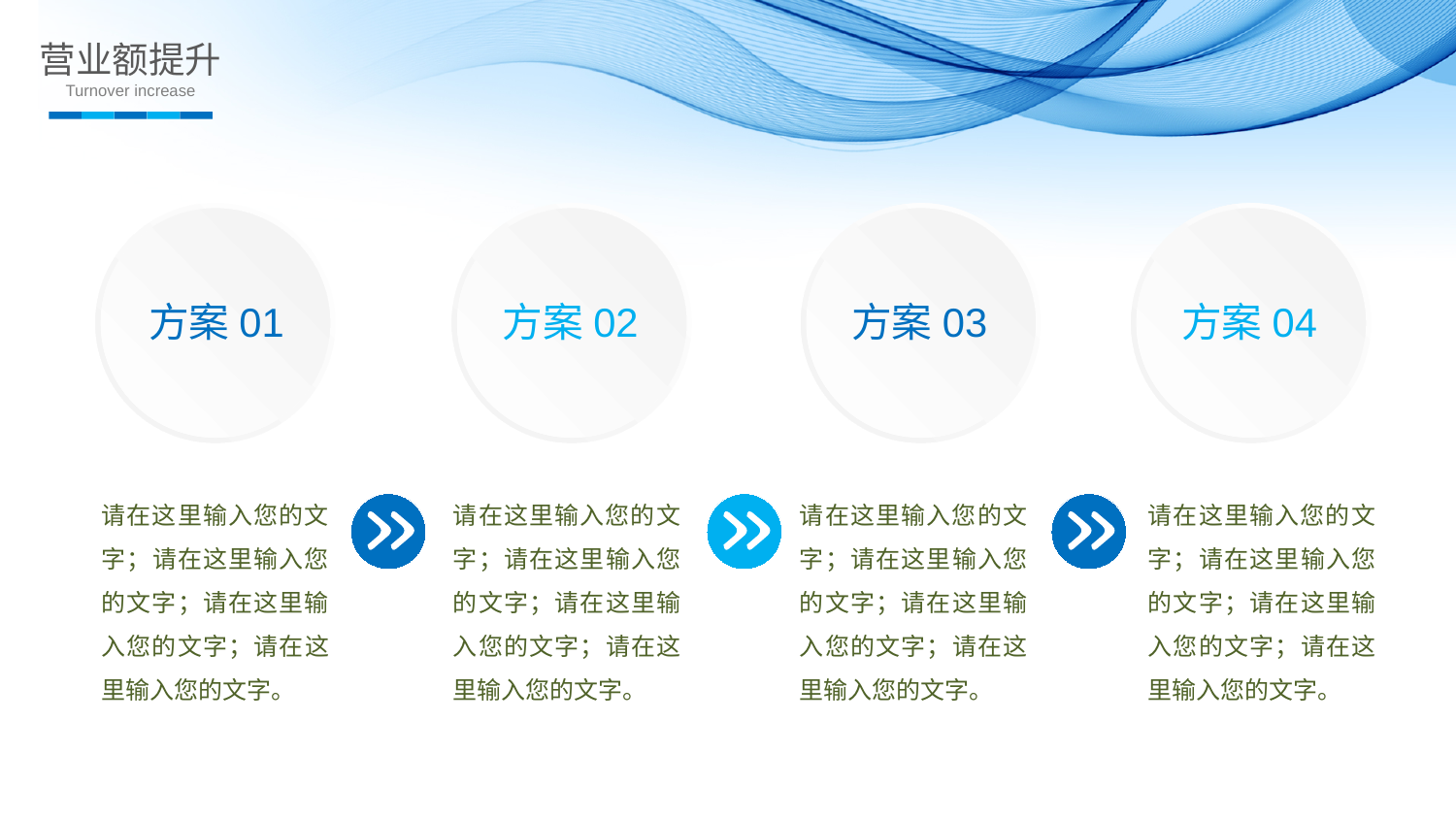

营业额提升
Turnover increase

方案01

方案02

方案03

方案04
请在这里输入您的文字；请在这里输入您的文字；请在这里输入您的文字；请在这里输入您的文字。
请在这里输入您的文字；请在这里输入您的文字；请在这里输入您的文字；请在这里输入您的文字。
请在这里输入您的文字；请在这里输入您的文字；请在这里输入您的文字；请在这里输入您的文字。
请在这里输入您的文字；请在这里输入您的文字；请在这里输入您的文字；请在这里输入您的文字。